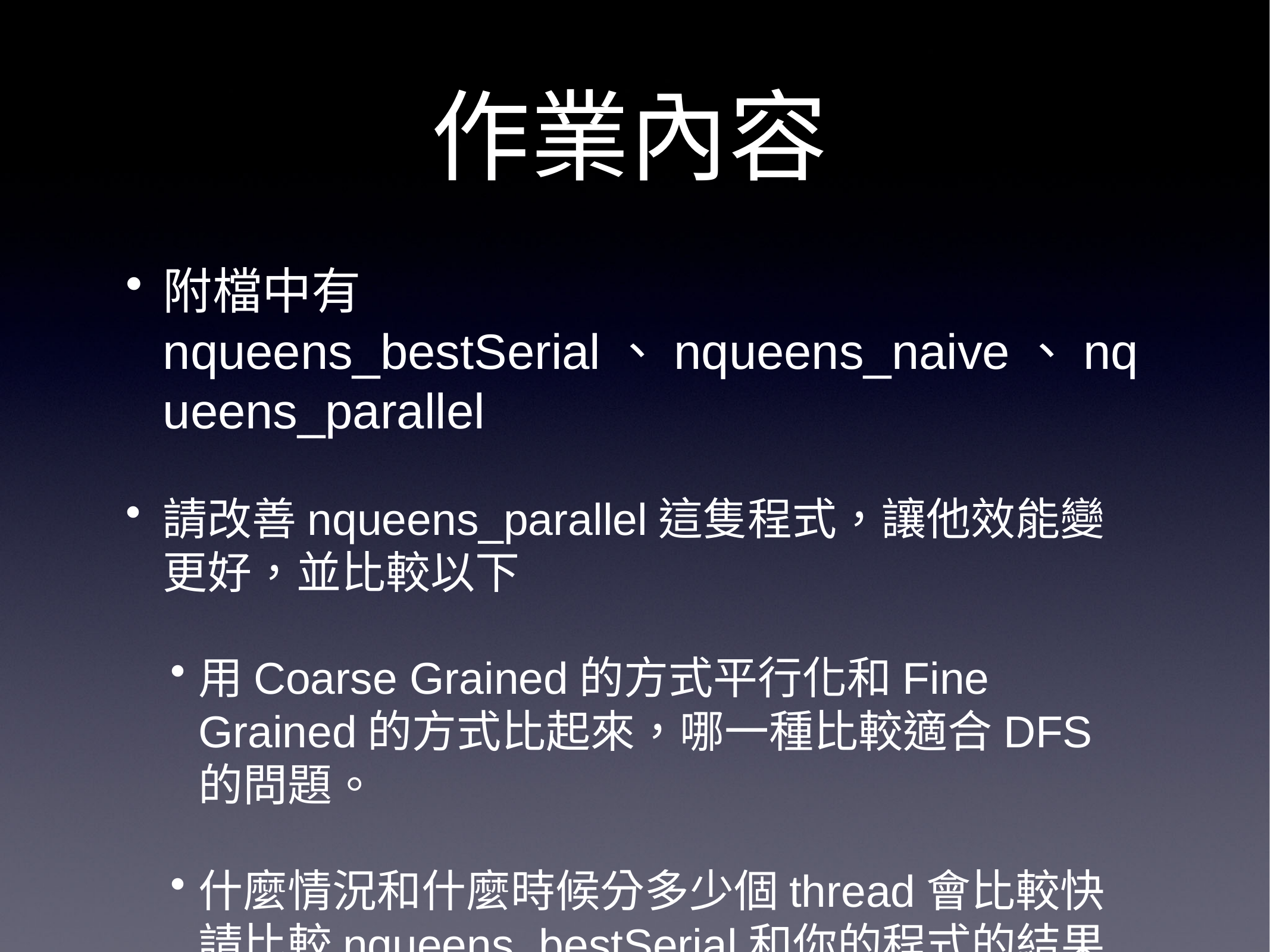

# 作業內容
附檔中有nqueens_bestSerial、nqueens_naive、nqueens_parallel
請改善nqueens_parallel這隻程式，讓他效能變更好，並比較以下
用Coarse Grained的方式平行化和Fine Grained的方式比起來，哪一種比較適合DFS的問題。
什麼情況和什麼時候分多少個thread會比較快請比較nqueens_bestSerial和你的程式的結果